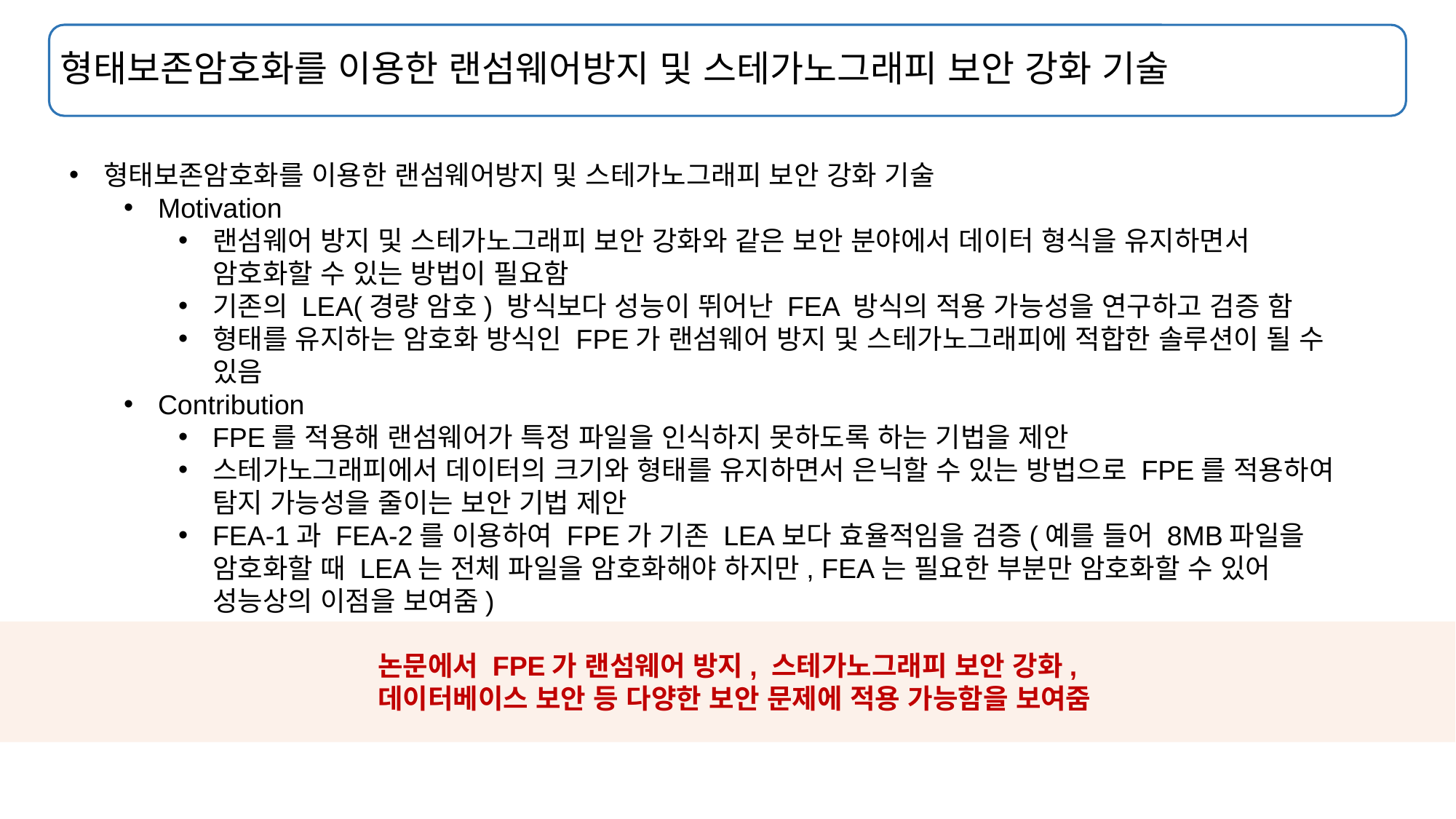

# 형태보존암호화를 이용한 랜섬웨어방지 및 스테가노그래피 보안 강화 기술
형태보존암호화를 이용한 랜섬웨어방지 및 스테가노그래피 보안 강화 기술
Motivation
랜섬웨어 방지 및 스테가노그래피 보안 강화와 같은 보안 분야에서 데이터 형식을 유지하면서 암호화할 수 있는 방법이 필요함
기존의 LEA(경량 암호) 방식보다 성능이 뛰어난 FEA 방식의 적용 가능성을 연구하고 검증 함
형태를 유지하는 암호화 방식인 FPE가 랜섬웨어 방지 및 스테가노그래피에 적합한 솔루션이 될 수 있음
Contribution
FPE를 적용해 랜섬웨어가 특정 파일을 인식하지 못하도록 하는 기법을 제안
스테가노그래피에서 데이터의 크기와 형태를 유지하면서 은닉할 수 있는 방법으로 FPE를 적용하여 탐지 가능성을 줄이는 보안 기법 제안
FEA-1과 FEA-2를 이용하여 FPE가 기존 LEA보다 효율적임을 검증(예를 들어 8MB파일을 암호화할 때 LEA는 전체 파일을 암호화해야 하지만, FEA는 필요한 부분만 암호화할 수 있어 성능상의 이점을 보여줌)

논문에서 FPE가 랜섬웨어 방지, 스테가노그래피 보안 강화,
 데이터베이스 보안 등 다양한 보안 문제에 적용 가능함을 보여줌